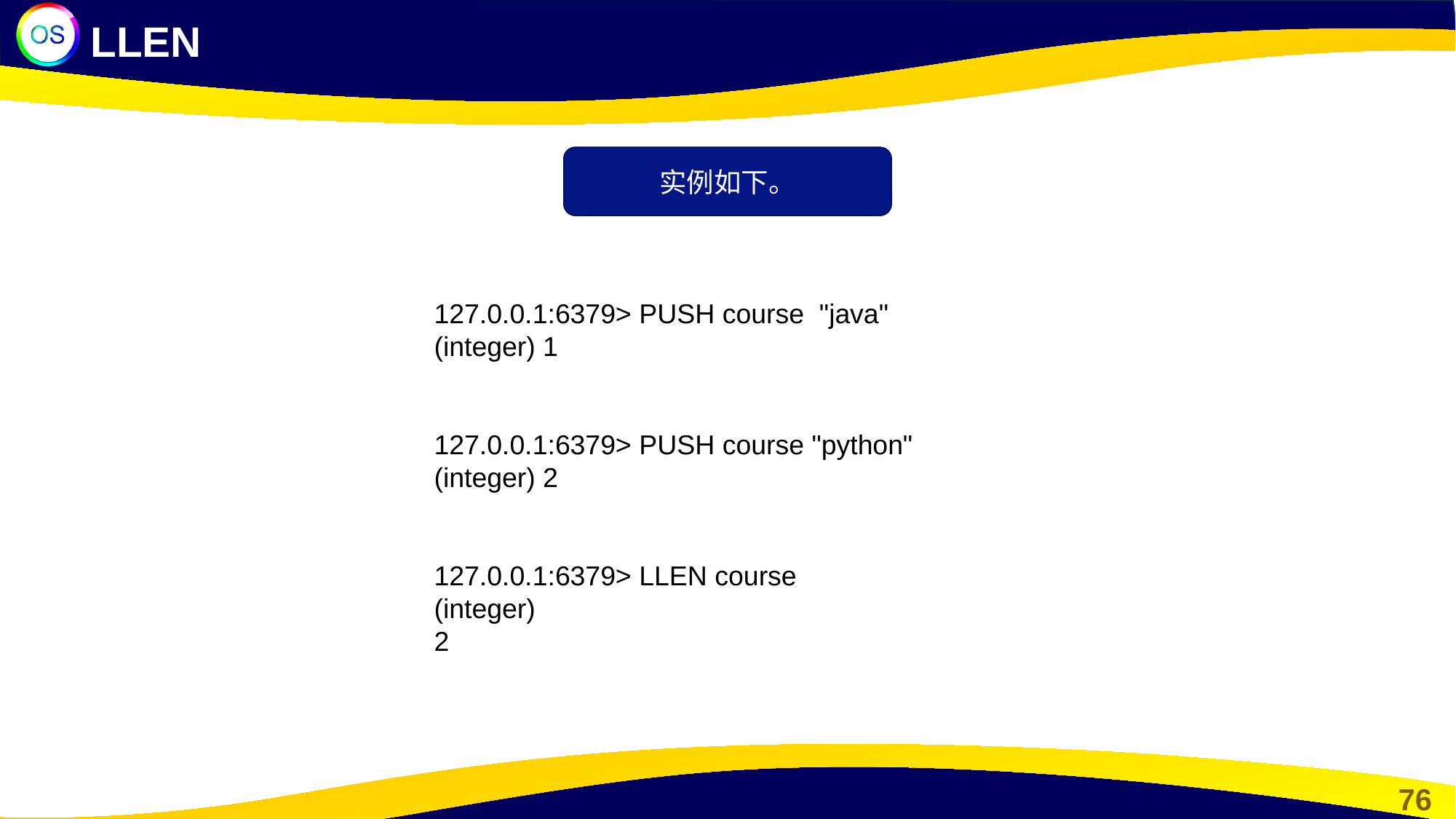

LLEN
实例如下。
127.0.0.1:6379> PUSH course  "java"
(integer) 1

127.0.0.1:6379> PUSH course "python"
(integer) 2

127.0.0.1:6379> LLEN course
(integer)
2